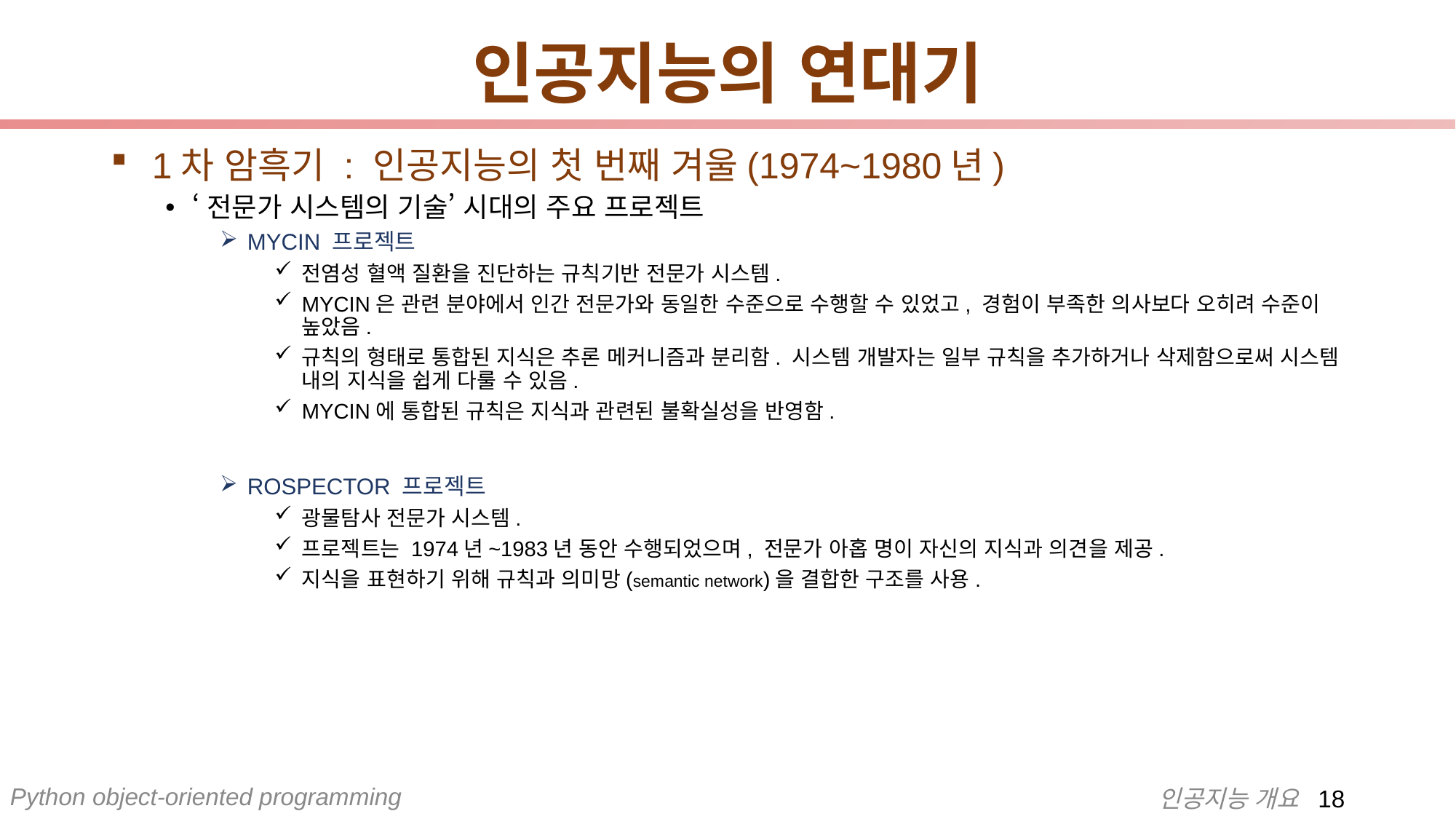

# 인공지능의 연대기
1차 암흑기 : 인공지능의 첫 번째 겨울(1974~1980년)
‘전문가 시스템의 기술’ 시대의 주요 프로젝트
MYCIN 프로젝트
전염성 혈액 질환을 진단하는 규칙기반 전문가 시스템.
MYCIN은 관련 분야에서 인간 전문가와 동일한 수준으로 수행할 수 있었고, 경험이 부족한 의사보다 오히려 수준이 높았음.
규칙의 형태로 통합된 지식은 추론 메커니즘과 분리함. 시스템 개발자는 일부 규칙을 추가하거나 삭제함으로써 시스템 내의 지식을 쉽게 다룰 수 있음.
MYCIN에 통합된 규칙은 지식과 관련된 불확실성을 반영함.

ROSPECTOR 프로젝트
광물탐사 전문가 시스템.
프로젝트는 1974년~1983년 동안 수행되었으며, 전문가 아홉 명이 자신의 지식과 의견을 제공.
지식을 표현하기 위해 규칙과 의미망(semantic network)을 결합한 구조를 사용.